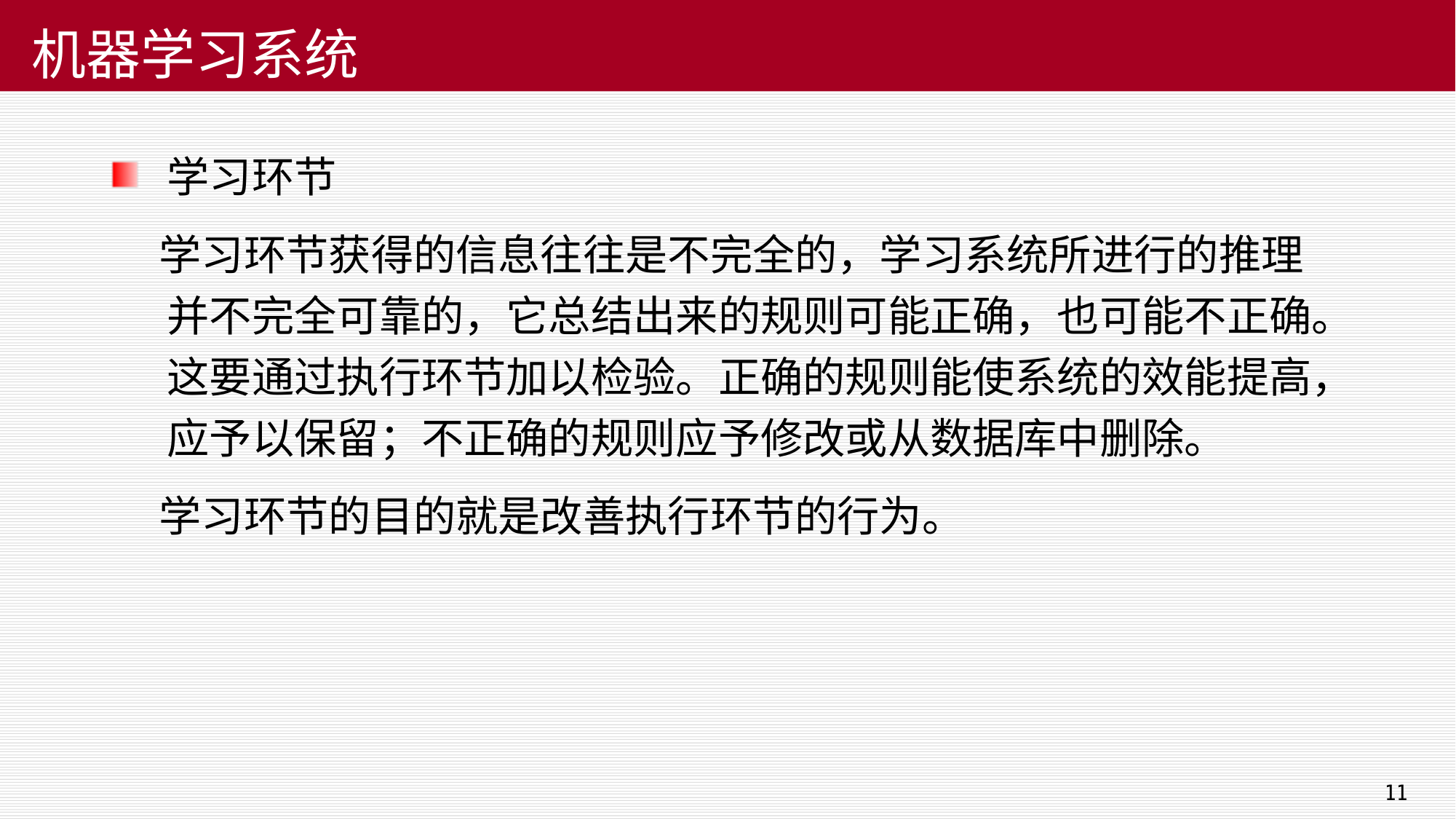

11
# 机器学习系统
学习环节
    学习环节获得的信息往往是不完全的，学习系统所进行的推理并不完全可靠的，它总结出来的规则可能正确，也可能不正确。这要通过执行环节加以检验。正确的规则能使系统的效能提高，应予以保留；不正确的规则应予修改或从数据库中删除。
    学习环节的目的就是改善执行环节的行为。
2019/10/29